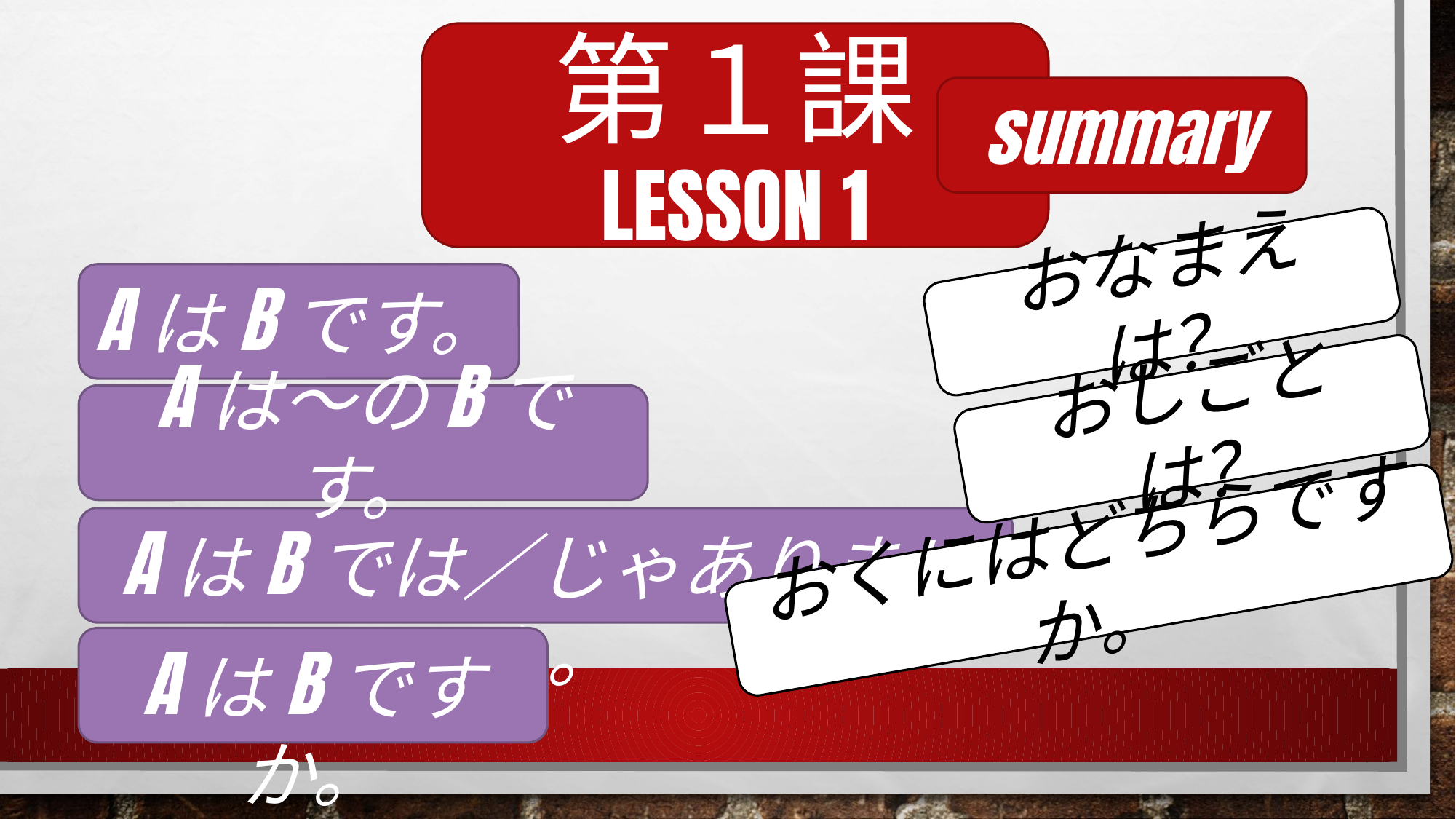

第１課
LESSON 1
summary
おなまえは？
AはBです。
おしごとは？
Aは～のBです。

AはBでは／じゃありません。
おくにはどちらですか。

AはBですか。